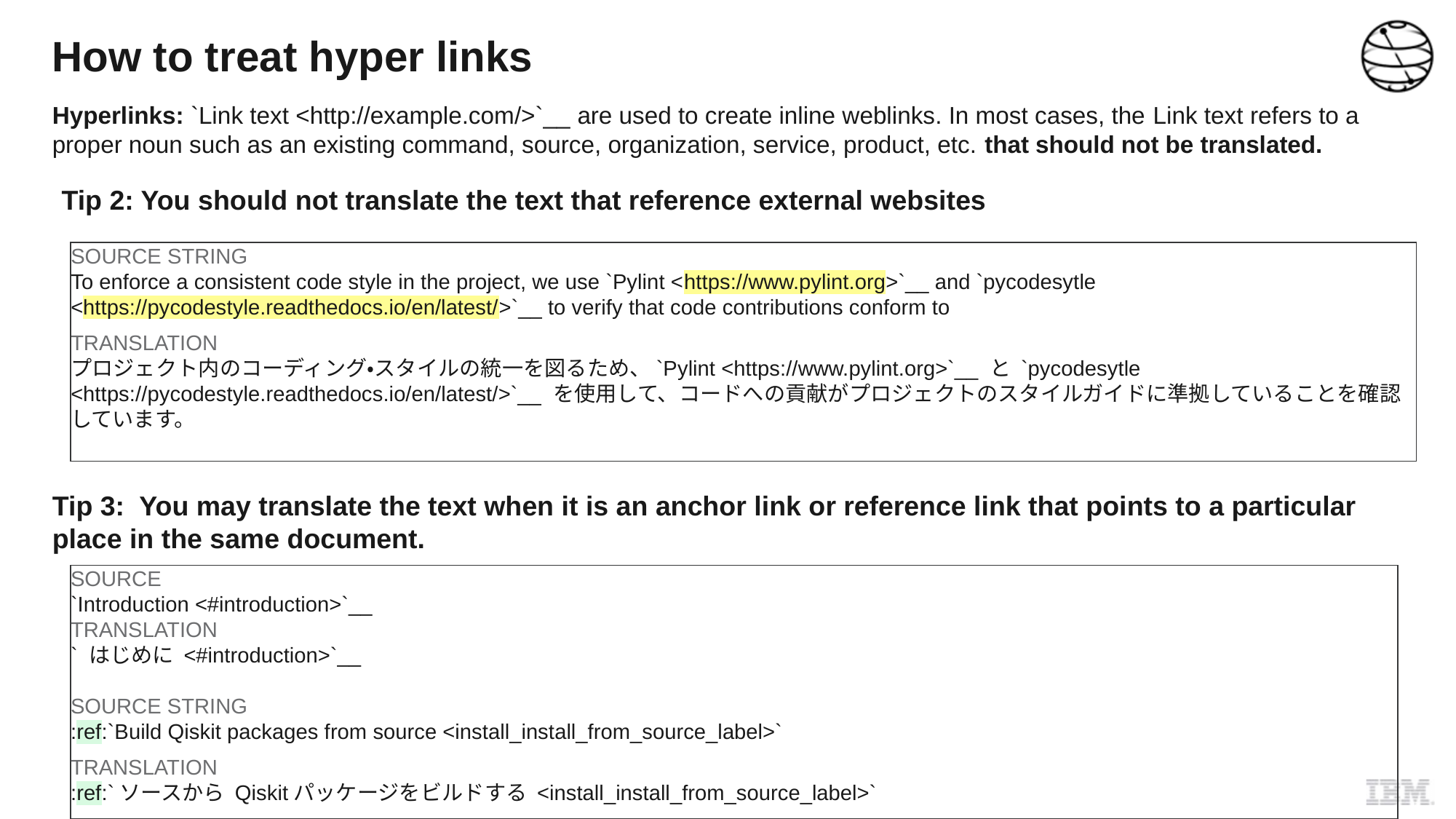

# How to treat hyper links
Hyperlinks: `Link text <http://example.com/>`__ are used to create inline weblinks. In most cases, the Link text refers to a proper noun such as an existing command, source, organization, service, product, etc. that should not be translated.
Tip 2: You should not translate the text that reference external websites

SOURCE STRING
To enforce a consistent code style in the project, we use `Pylint <https://www.pylint.org>`__ and `pycodesytle <https://pycodestyle.readthedocs.io/en/latest/>`__ to verify that code contributions conform to
TRANSLATION
プロジェクト内のコーディング・スタイルの統一を図るため、`Pylint <https://www.pylint.org>`__ と `pycodesytle <https://pycodestyle.readthedocs.io/en/latest/>`__ を使用して、コードへの貢献がプロジェクトのスタイルガイドに準拠していることを確認しています。

Tip 3:  You may translate the text when it is an anchor link or reference link that points to a particular place in the same document.
SOURCE　
`Introduction <#introduction>`__
TRANSLATION
` はじめに <#introduction>`__
SOURCE STRING
:ref:`Build Qiskit packages from source <install_install_from_source_label>`
TRANSLATION
:ref:`ソースから Qiskitパッケージをビルドする <install_install_from_source_label>`